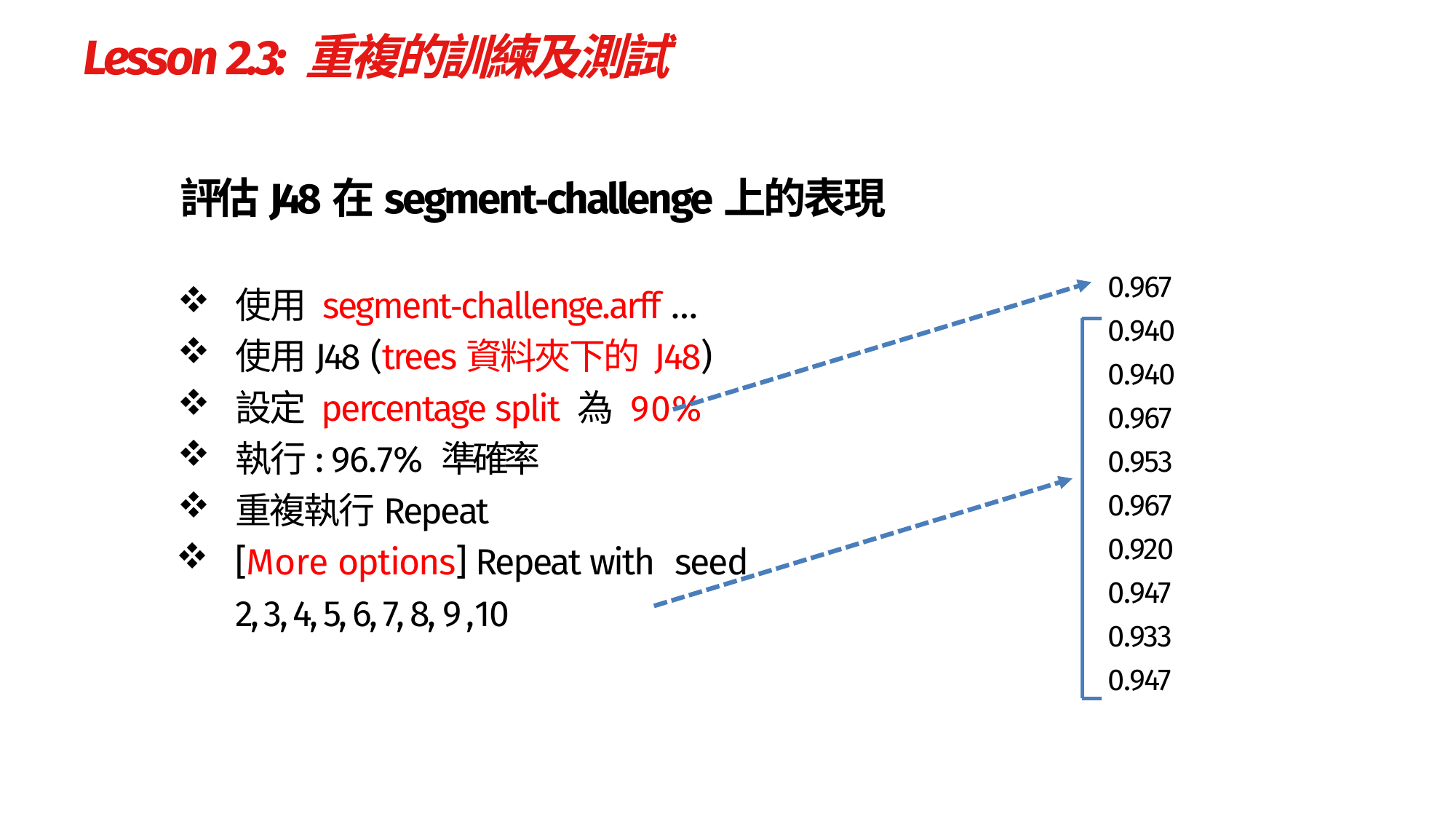

# Lesson 2.3: 重複的訓練及測試
評估J48在segment‐challenge上的表現
0.967
0.940
0.940
0.967
0.953
0.967
0.920
0.947
0.933
0.947
使用 segment‐challenge.arff …
使用J48 (trees資料夾下的 J48)
設定 percentage split 為 90%
執行: 96.7% 準確率
重複執行Repeat
[More options] Repeat with  seed
	2, 3, 4, 5, 6, 7, 8, 9 ,10